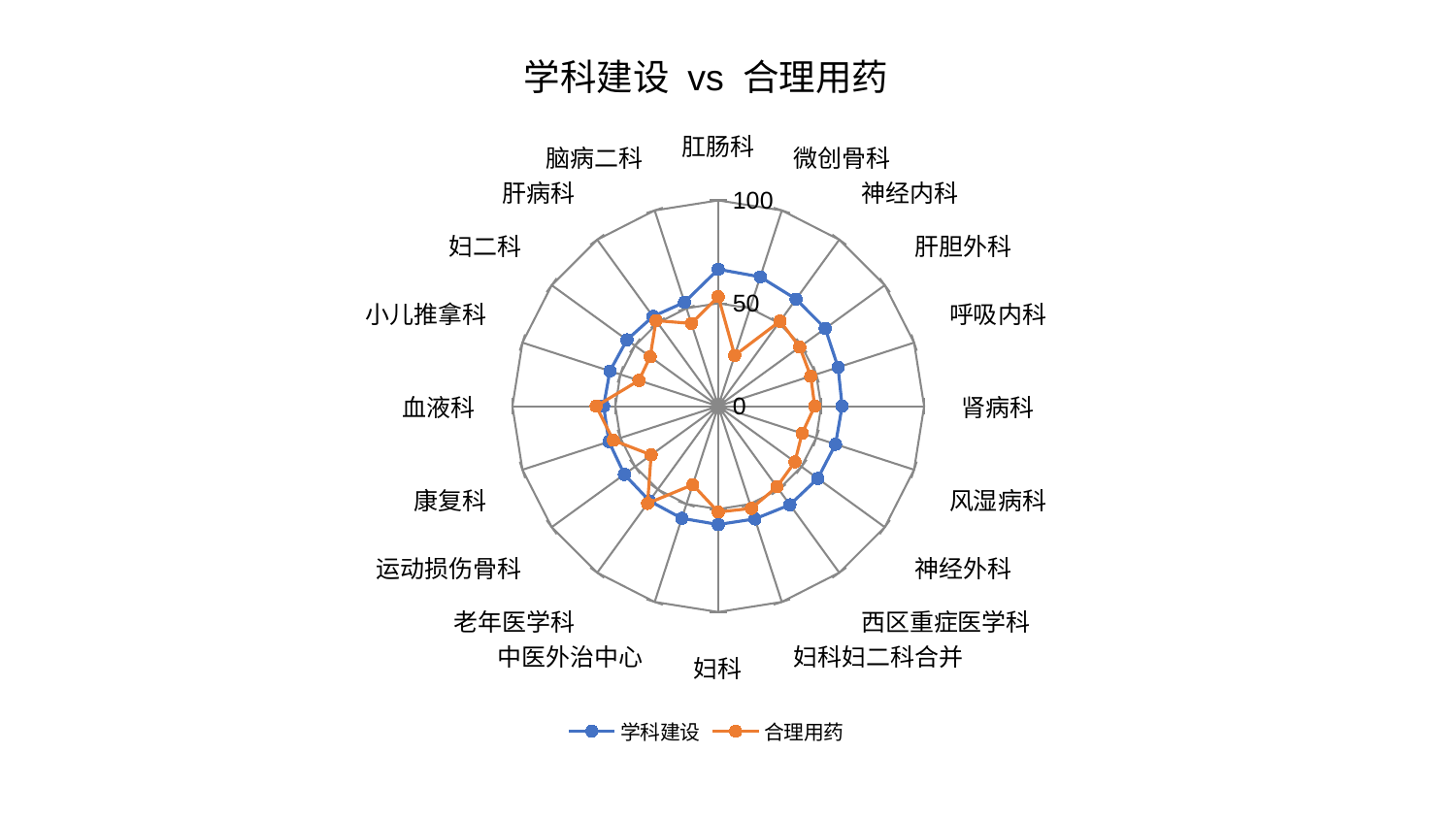

### Chart: 学科建设 vs 合理用药

| Category | 学科建设 | 合理用药 |
|---|---|---|
| 肛肠科 | 66.52963282865501 | 53.2616540349287 |
| 微创骨科 | 66.06429905200193 | 25.945396756728982 |
| 神经内科 | 64.30762968693939 | 51.07988202427809 |
| 肝胆外科 | 64.25868642607816 | 48.919182050263025 |
| 呼吸内科 | 61.20243356534295 | 47.23218669228355 |
| 肾病科 | 60.173126656446414 | 46.86038348306963 |
| 风湿病科 | 59.90049396216993 | 42.828179843202896 |
| 神经外科 | 59.76354882560624 | 46.04152396487162 |
| 西区重症医学科 | 59.23483318671089 | 48.47040610670996 |
| 妇科妇二科合并 | 57.59469138118501 | 52.197262797023996 |
| 妇科 | 57.50085554554083 | 51.44577843245315 |
| 中医外治中心 | 57.304224543835325 | 40.119535197082165 |
| 老年医学科 | 56.86191611924647 | 58.407859573262435 |
| 运动损伤骨科 | 56.391624051313684 | 40.2994214477288 |
| 康复科 | 55.84016679036681 | 53.62472894885069 |
| 血液科 | 55.68854823453013 | 59.32281828373668 |
| 小儿推拿科 | 55.347838941753935 | 40.516728677560806 |
| 妇二科 | 54.83416646686501 | 40.88263816784602 |
| 肝病科 | 53.941975426284316 | 51.406073884209356 |
| 脑病二科 | 53.099049666836706 | 42.27363835028874 |
18